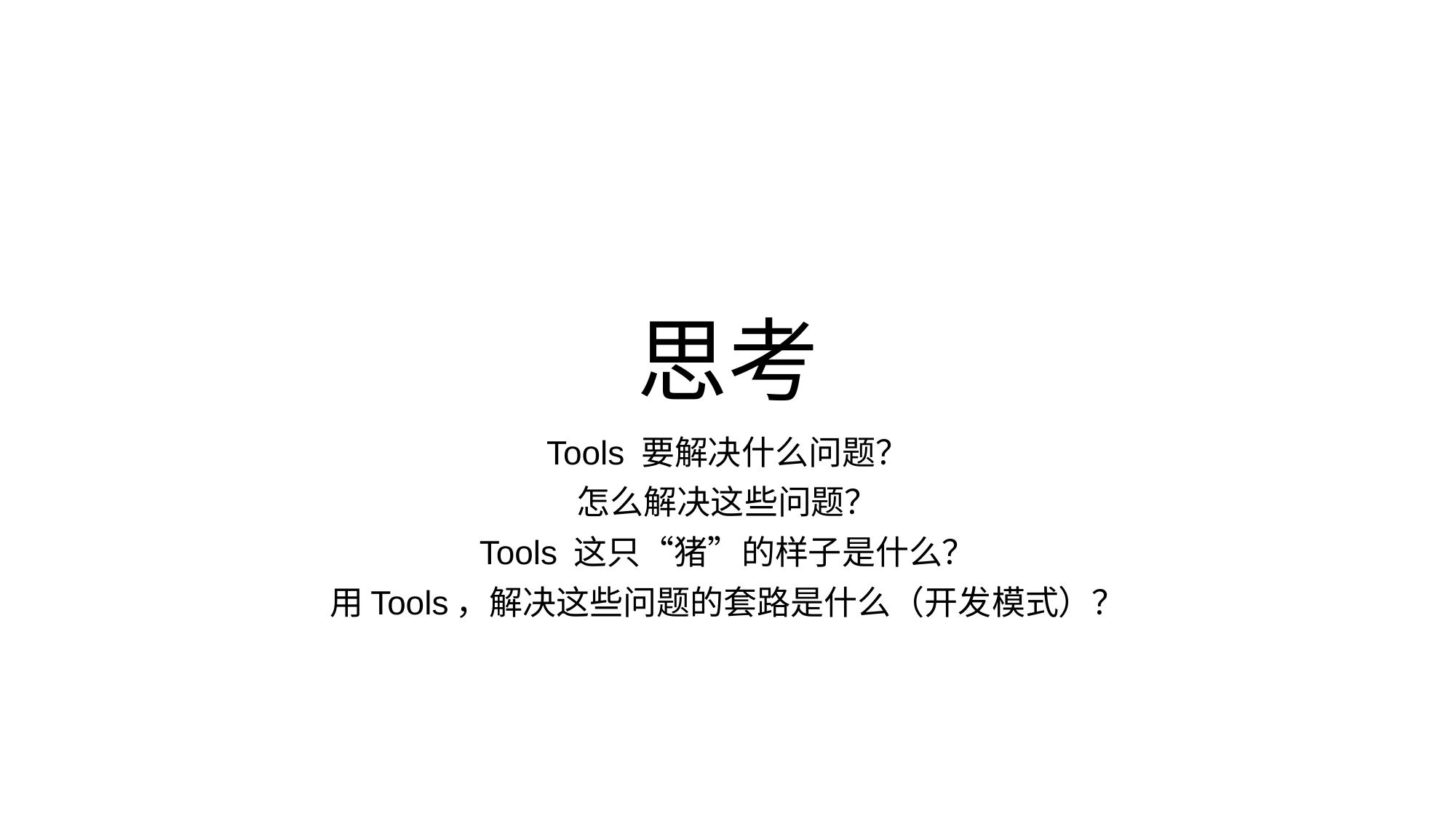

# 思考
Tools 要解决什么问题？
怎么解决这些问题？
Tools 这只“猪”的样子是什么？
用Tools，解决这些问题的套路是什么（开发模式）？